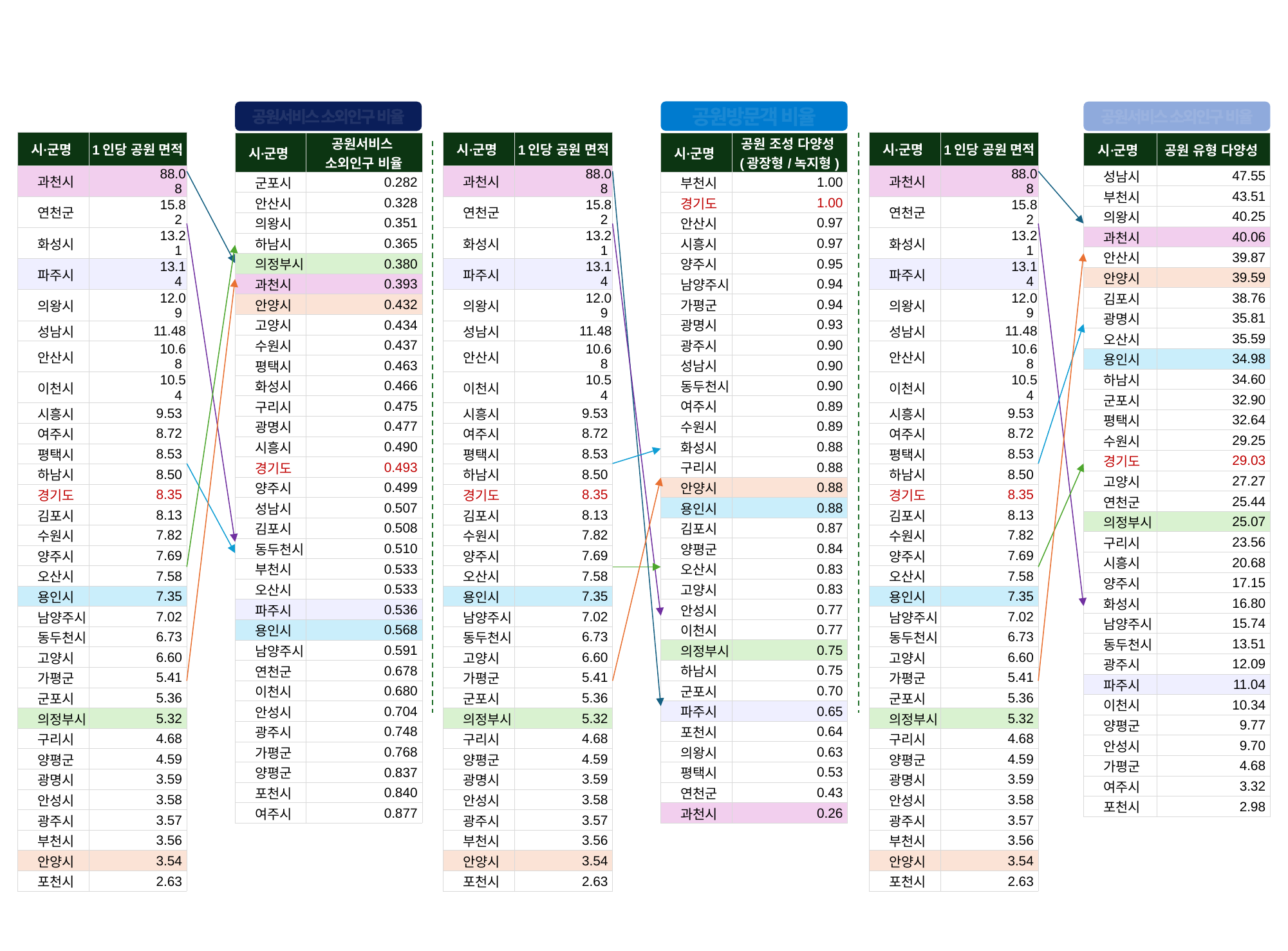

공원방문객 비율
공원서비스 소외인구 비율
공원서비스 소외인구 비율
| 시∙군명 | 1인당 공원 면적 |
| --- | --- |
| 과천시 | 88.08 |
| 연천군 | 15.82 |
| 화성시 | 13.21 |
| 파주시 | 13.14 |
| 의왕시 | 12.09 |
| 성남시 | 11.48 |
| 안산시 | 10.68 |
| 이천시 | 10.54 |
| 시흥시 | 9.53 |
| 여주시 | 8.72 |
| 평택시 | 8.53 |
| 하남시 | 8.50 |
| 경기도 | 8.35 |
| 김포시 | 8.13 |
| 수원시 | 7.82 |
| 양주시 | 7.69 |
| 오산시 | 7.58 |
| 용인시 | 7.35 |
| 남양주시 | 7.02 |
| 동두천시 | 6.73 |
| 고양시 | 6.60 |
| 가평군 | 5.41 |
| 군포시 | 5.36 |
| 의정부시 | 5.32 |
| 구리시 | 4.68 |
| 양평군 | 4.59 |
| 광명시 | 3.59 |
| 안성시 | 3.58 |
| 광주시 | 3.57 |
| 부천시 | 3.56 |
| 안양시 | 3.54 |
| 포천시 | 2.63 |
| 시∙군명 | 1인당 공원 면적 |
| --- | --- |
| 과천시 | 88.08 |
| 연천군 | 15.82 |
| 화성시 | 13.21 |
| 파주시 | 13.14 |
| 의왕시 | 12.09 |
| 성남시 | 11.48 |
| 안산시 | 10.68 |
| 이천시 | 10.54 |
| 시흥시 | 9.53 |
| 여주시 | 8.72 |
| 평택시 | 8.53 |
| 하남시 | 8.50 |
| 경기도 | 8.35 |
| 김포시 | 8.13 |
| 수원시 | 7.82 |
| 양주시 | 7.69 |
| 오산시 | 7.58 |
| 용인시 | 7.35 |
| 남양주시 | 7.02 |
| 동두천시 | 6.73 |
| 고양시 | 6.60 |
| 가평군 | 5.41 |
| 군포시 | 5.36 |
| 의정부시 | 5.32 |
| 구리시 | 4.68 |
| 양평군 | 4.59 |
| 광명시 | 3.59 |
| 안성시 | 3.58 |
| 광주시 | 3.57 |
| 부천시 | 3.56 |
| 안양시 | 3.54 |
| 포천시 | 2.63 |
| 시∙군명 | 1인당 공원 면적 |
| --- | --- |
| 과천시 | 88.08 |
| 연천군 | 15.82 |
| 화성시 | 13.21 |
| 파주시 | 13.14 |
| 의왕시 | 12.09 |
| 성남시 | 11.48 |
| 안산시 | 10.68 |
| 이천시 | 10.54 |
| 시흥시 | 9.53 |
| 여주시 | 8.72 |
| 평택시 | 8.53 |
| 하남시 | 8.50 |
| 경기도 | 8.35 |
| 김포시 | 8.13 |
| 수원시 | 7.82 |
| 양주시 | 7.69 |
| 오산시 | 7.58 |
| 용인시 | 7.35 |
| 남양주시 | 7.02 |
| 동두천시 | 6.73 |
| 고양시 | 6.60 |
| 가평군 | 5.41 |
| 군포시 | 5.36 |
| 의정부시 | 5.32 |
| 구리시 | 4.68 |
| 양평군 | 4.59 |
| 광명시 | 3.59 |
| 안성시 | 3.58 |
| 광주시 | 3.57 |
| 부천시 | 3.56 |
| 안양시 | 3.54 |
| 포천시 | 2.63 |
| 시∙군명 | 공원 유형 다양성 |
| --- | --- |
| 성남시 | 47.55 |
| 부천시 | 43.51 |
| 의왕시 | 40.25 |
| 과천시 | 40.06 |
| 안산시 | 39.87 |
| 안양시 | 39.59 |
| 김포시 | 38.76 |
| 광명시 | 35.81 |
| 오산시 | 35.59 |
| 용인시 | 34.98 |
| 하남시 | 34.60 |
| 군포시 | 32.90 |
| 평택시 | 32.64 |
| 수원시 | 29.25 |
| 경기도 | 29.03 |
| 고양시 | 27.27 |
| 연천군 | 25.44 |
| 의정부시 | 25.07 |
| 구리시 | 23.56 |
| 시흥시 | 20.68 |
| 양주시 | 17.15 |
| 화성시 | 16.80 |
| 남양주시 | 15.74 |
| 동두천시 | 13.51 |
| 광주시 | 12.09 |
| 파주시 | 11.04 |
| 이천시 | 10.34 |
| 양평군 | 9.77 |
| 안성시 | 9.70 |
| 가평군 | 4.68 |
| 여주시 | 3.32 |
| 포천시 | 2.98 |
| 시∙군명 | 공원 조성 다양성 (광장형/녹지형) |
| --- | --- |
| 부천시 | 1.00 |
| 경기도 | 1.00 |
| 안산시 | 0.97 |
| 시흥시 | 0.97 |
| 양주시 | 0.95 |
| 남양주시 | 0.94 |
| 가평군 | 0.94 |
| 광명시 | 0.93 |
| 광주시 | 0.90 |
| 성남시 | 0.90 |
| 동두천시 | 0.90 |
| 여주시 | 0.89 |
| 수원시 | 0.89 |
| 화성시 | 0.88 |
| 구리시 | 0.88 |
| 안양시 | 0.88 |
| 용인시 | 0.88 |
| 김포시 | 0.87 |
| 양평군 | 0.84 |
| 오산시 | 0.83 |
| 고양시 | 0.83 |
| 안성시 | 0.77 |
| 이천시 | 0.77 |
| 의정부시 | 0.75 |
| 하남시 | 0.75 |
| 군포시 | 0.70 |
| 파주시 | 0.65 |
| 포천시 | 0.64 |
| 의왕시 | 0.63 |
| 평택시 | 0.53 |
| 연천군 | 0.43 |
| 과천시 | 0.26 |
| 시∙군명 | 공원서비스 소외인구 비율 |
| --- | --- |
| 군포시 | 0.282 |
| 안산시 | 0.328 |
| 의왕시 | 0.351 |
| 하남시 | 0.365 |
| 의정부시 | 0.380 |
| 과천시 | 0.393 |
| 안양시 | 0.432 |
| 고양시 | 0.434 |
| 수원시 | 0.437 |
| 평택시 | 0.463 |
| 화성시 | 0.466 |
| 구리시 | 0.475 |
| 광명시 | 0.477 |
| 시흥시 | 0.490 |
| 경기도 | 0.493 |
| 양주시 | 0.499 |
| 성남시 | 0.507 |
| 김포시 | 0.508 |
| 동두천시 | 0.510 |
| 부천시 | 0.533 |
| 오산시 | 0.533 |
| 파주시 | 0.536 |
| 용인시 | 0.568 |
| 남양주시 | 0.591 |
| 연천군 | 0.678 |
| 이천시 | 0.680 |
| 안성시 | 0.704 |
| 광주시 | 0.748 |
| 가평군 | 0.768 |
| 양평군 | 0.837 |
| 포천시 | 0.840 |
| 여주시 | 0.877 |